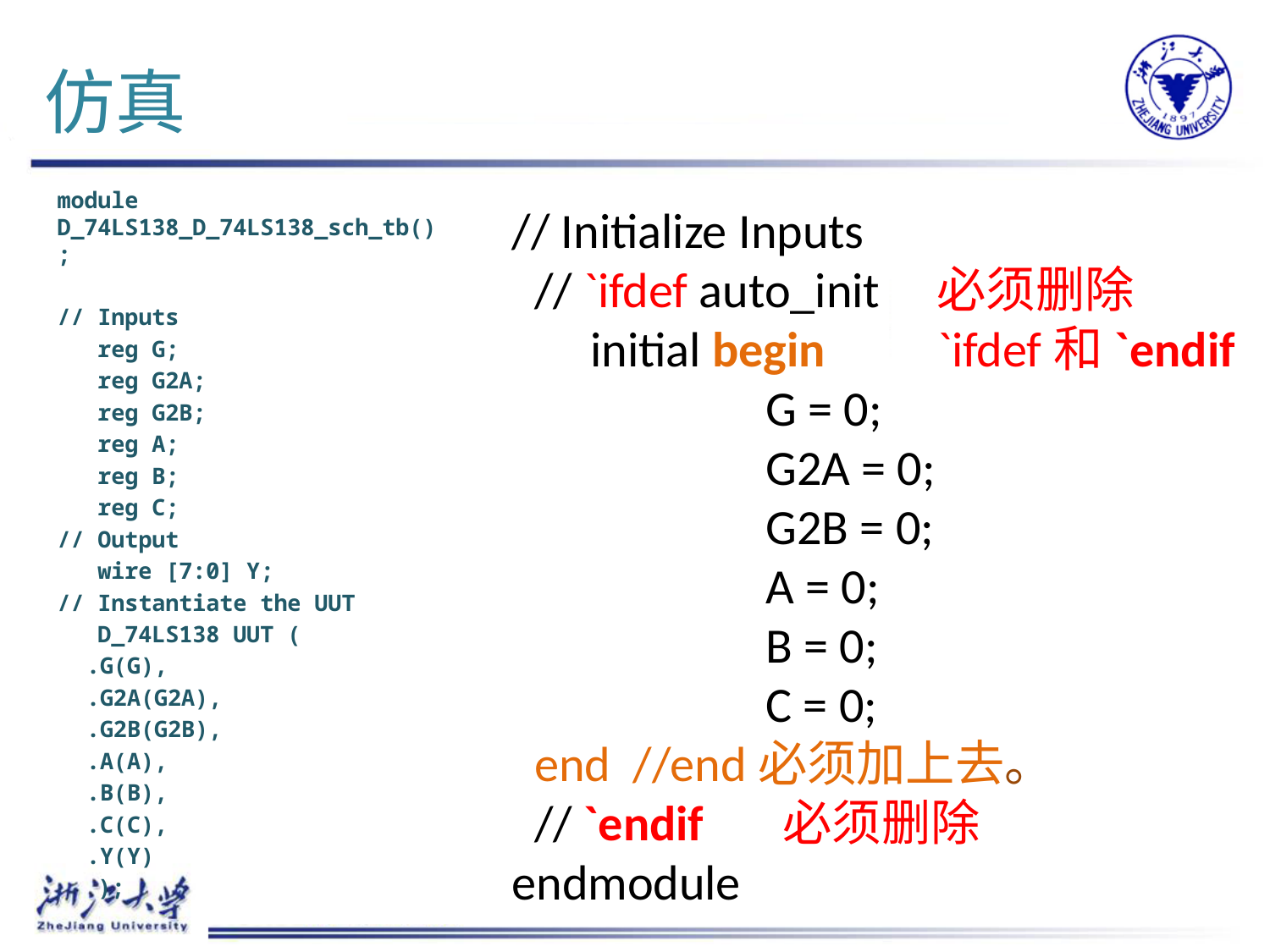

# 仿真
module D_74LS138_D_74LS138_sch_tb();

// Inputs
   reg G;
   reg G2A;
   reg G2B;
   reg A;
   reg B;
   reg C;
// Output
   wire [7:0] Y;
// Instantiate the UUT
   D_74LS138 UUT (
		.G(G),
		.G2A(G2A),
		.G2B(G2B),
		.A(A),
		.B(B),
		.C(C),
		.Y(Y)
   );
// Initialize Inputs
  // `ifdef auto_init    必须删除
       initial begin          `ifdef和`endif
		G = 0;
		G2A = 0;
		G2B = 0;
		A = 0;
		B = 0;
		C = 0;
  end  //end必须加上去。
  // `endif      必须删除
endmodule